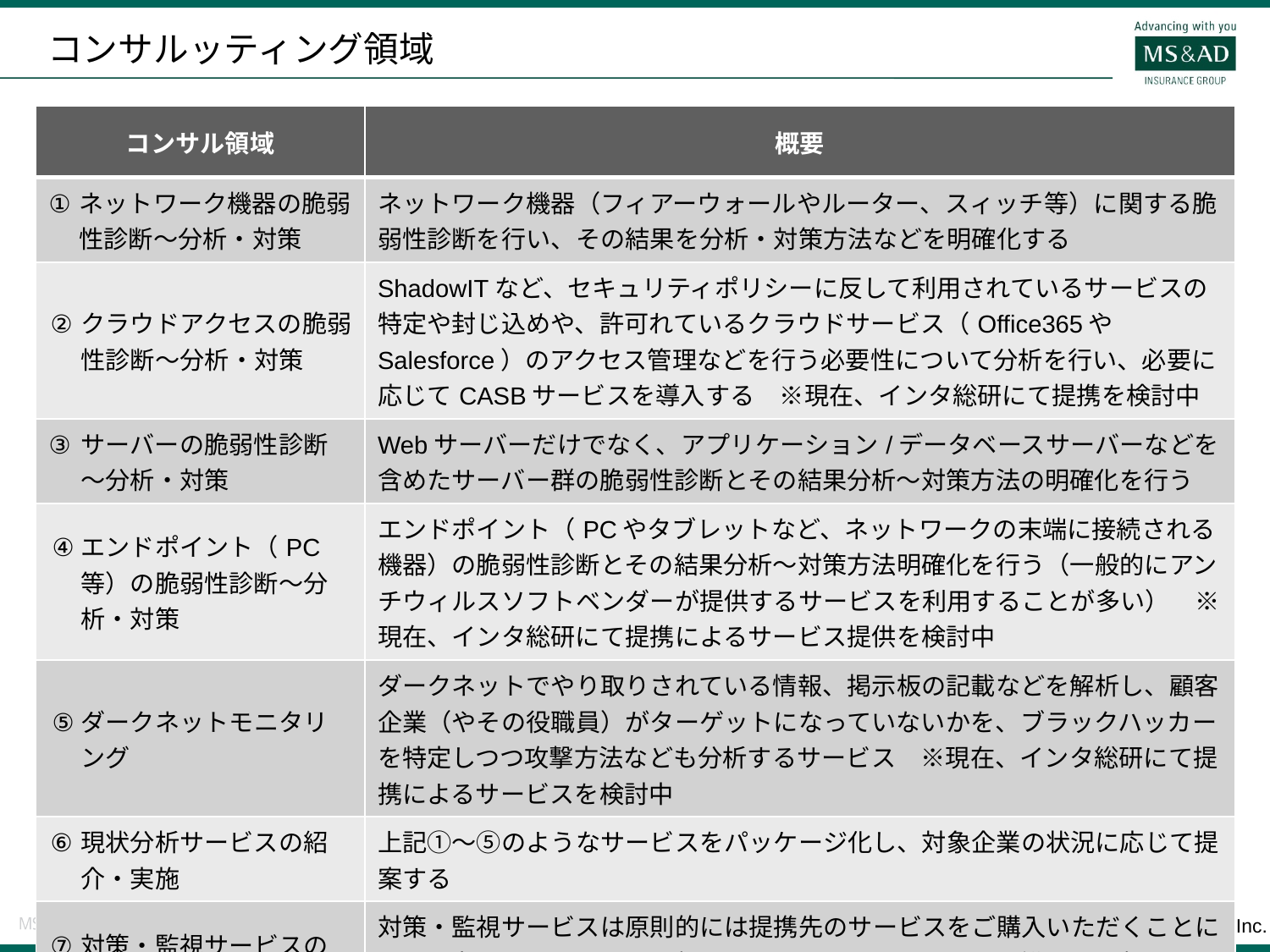

# コンサルッティング領域
| コンサル領域 | 概要 |
| --- | --- |
| ネットワーク機器の脆弱性診断〜分析・対策 | ネットワーク機器（フィアーウォールやルーター、スィッチ等）に関する脆弱性診断を行い、その結果を分析・対策方法などを明確化する |
| クラウドアクセスの脆弱性診断〜分析・対策 | ShadowITなど、セキュリティポリシーに反して利用されているサービスの特定や封じ込めや、許可れているクラウドサービス（Office365やSalesforce）のアクセス管理などを行う必要性について分析を行い、必要に応じてCASBサービスを導入する　※現在、インタ総研にて提携を検討中 |
| サーバーの脆弱性診断〜分析・対策 | Webサーバーだけでなく、アプリケーション/データベースサーバーなどを含めたサーバー群の脆弱性診断とその結果分析〜対策方法の明確化を行う |
| エンドポイント（PC等）の脆弱性診断〜分析・対策 | エンドポイント（PCやタブレットなど、ネットワークの末端に接続される機器）の脆弱性診断とその結果分析〜対策方法明確化を行う（一般的にアンチウィルスソフトベンダーが提供するサービスを利用することが多い）　※現在、インタ総研にて提携によるサービス提供を検討中 |
| ダークネットモニタリング | ダークネットでやり取りされている情報、掲示板の記載などを解析し、顧客企業（やその役職員）がターゲットになっていないかを、ブラックハッカーを特定しつつ攻撃方法なども分析するサービス　※現在、インタ総研にて提携によるサービスを検討中 |
| 現状分析サービスの紹介・実施 | 上記①〜⑤のようなサービスをパッケージ化し、対象企業の状況に応じて提案する |
| 対策・監視サービスの紹介 | 対策・監視サービスは原則的には提携先のサービスをご購入いただくことになると考える。また、その部分のセールスについてインタ総研は関与しない想定 |
| 規定等の策定・改編支援 | インタ総研メニュー「サイバーセキュリティMaster」で提供される（情報セキュリティ診断サービスや、対応体制整備、CSIRT基礎研修など）のサービス |
16